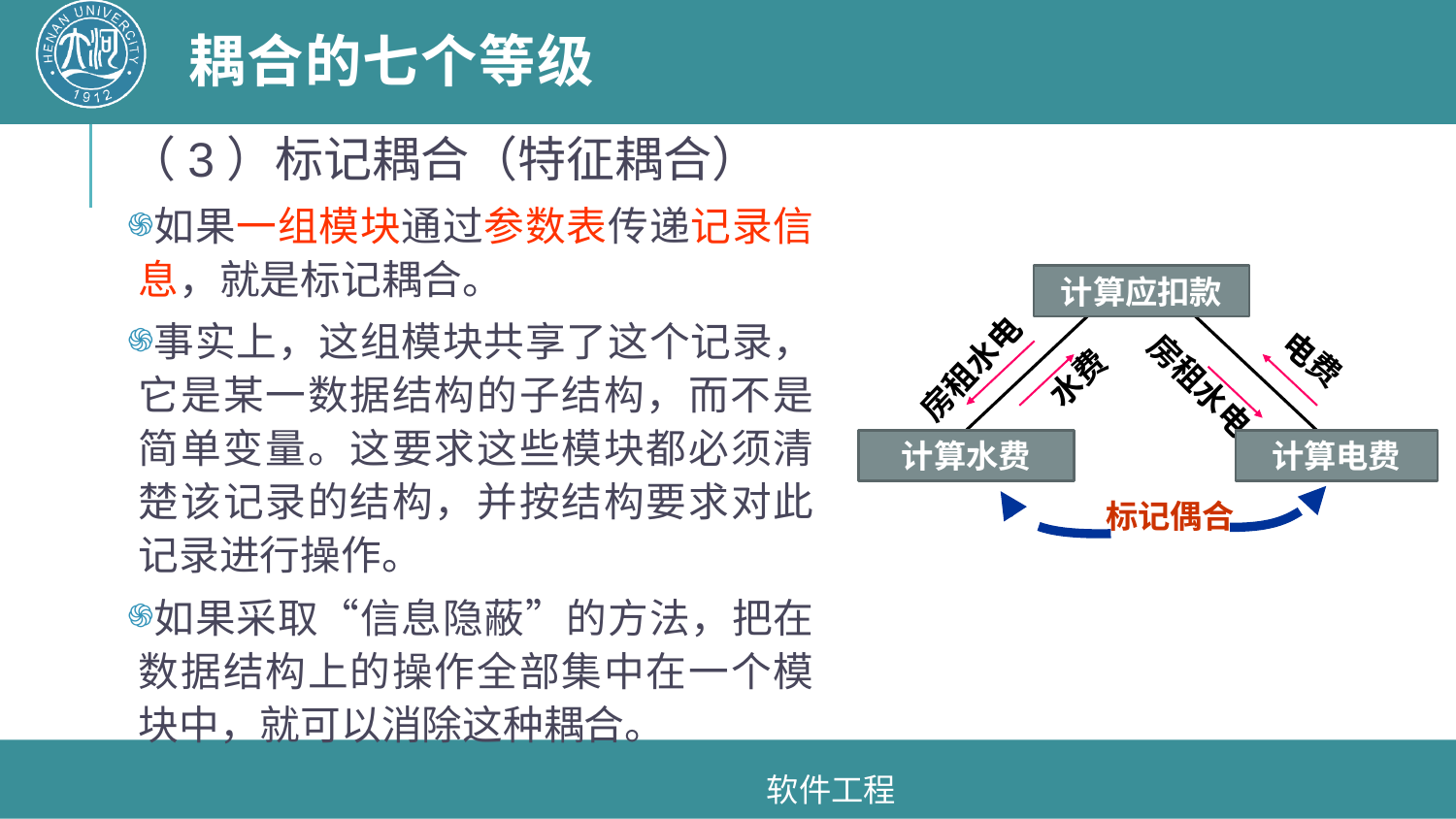

# 耦合的七个等级
（3）标记耦合（特征耦合）
如果一组模块通过参数表传递记录信息，就是标记耦合。
事实上，这组模块共享了这个记录，它是某一数据结构的子结构，而不是简单变量。这要求这些模块都必须清楚该记录的结构，并按结构要求对此记录进行操作。
如果采取“信息隐蔽”的方法，把在数据结构上的操作全部集中在一个模块中，就可以消除这种耦合。
计算应扣款

房租水电

电费
水费

房租水电

计算水费
计算电费

标记偶合

软件工程
154